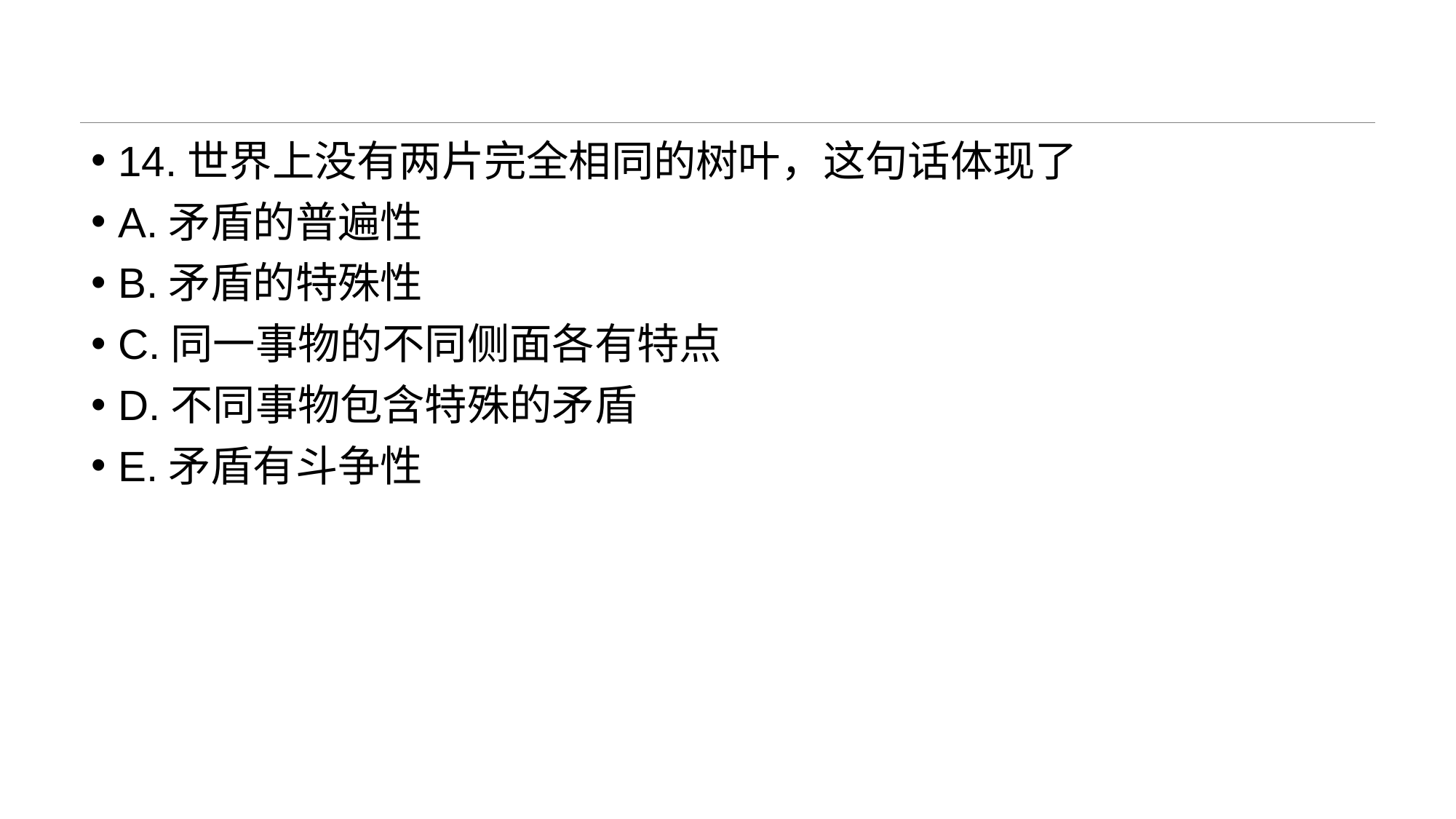

#
14.世界上没有两片完全相同的树叶，这句话体现了
A.矛盾的普遍性
B.矛盾的特殊性
C.同一事物的不同侧面各有特点
D.不同事物包含特殊的矛盾
E.矛盾有斗争性